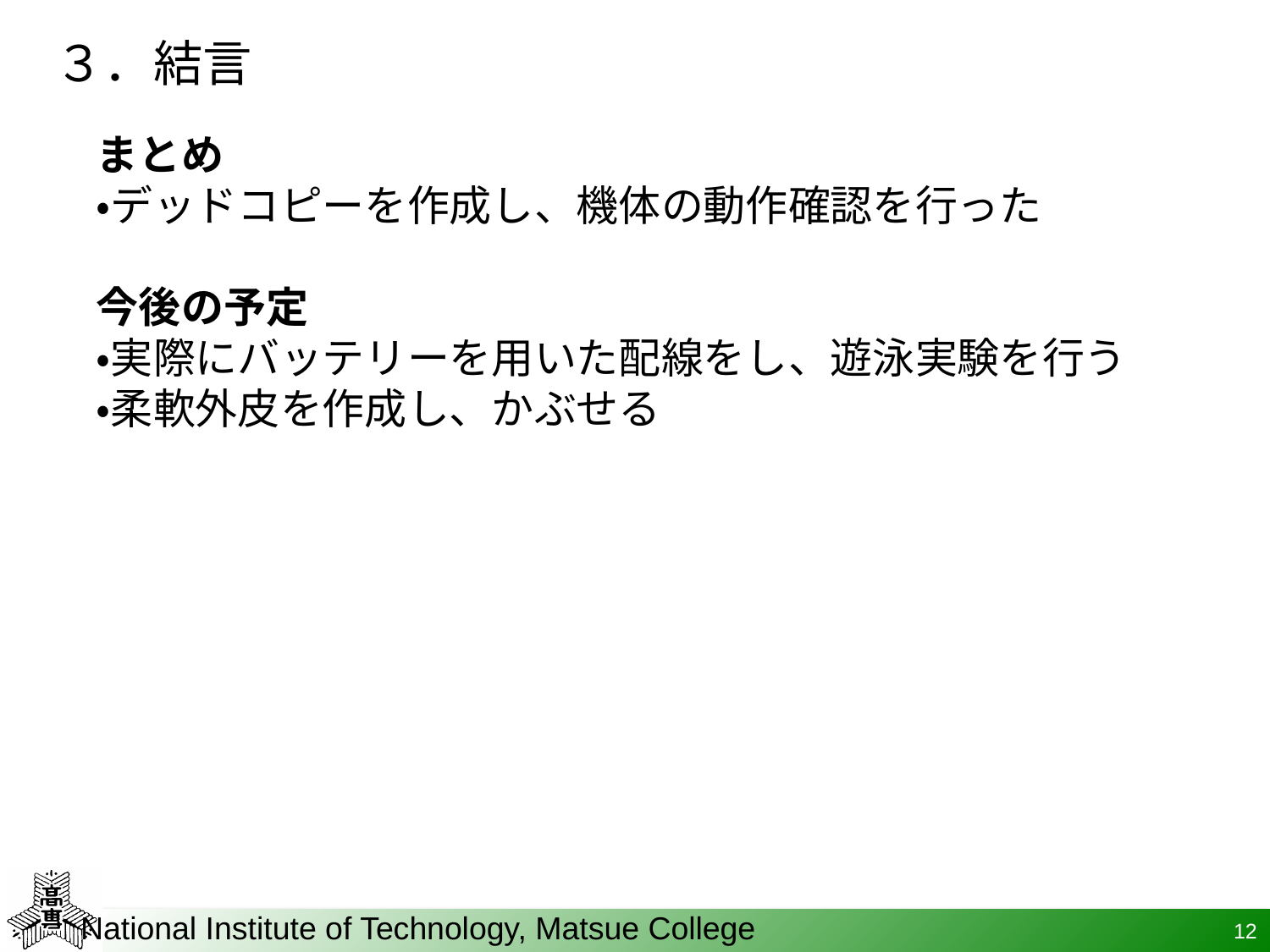

３．結言
まとめ
・デッドコピーを作成し、機体の動作確認を行った

今後の予定
・実際にバッテリーを用いた配線をし、遊泳実験を行う
・柔軟外皮を作成し、かぶせる
12